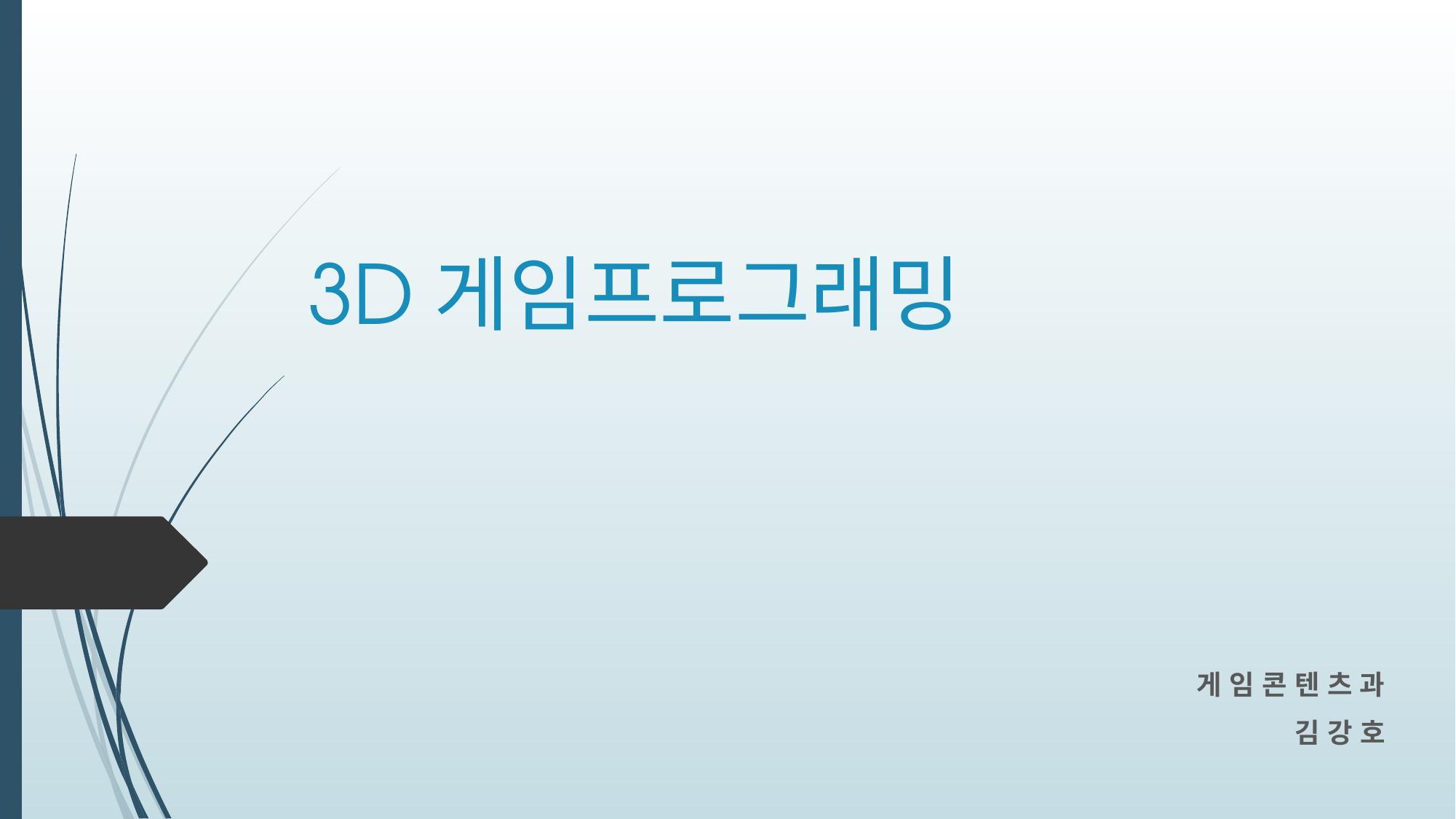

# 3D게임프로그래밍
게 임 콘 텐 츠 과
김 강 호